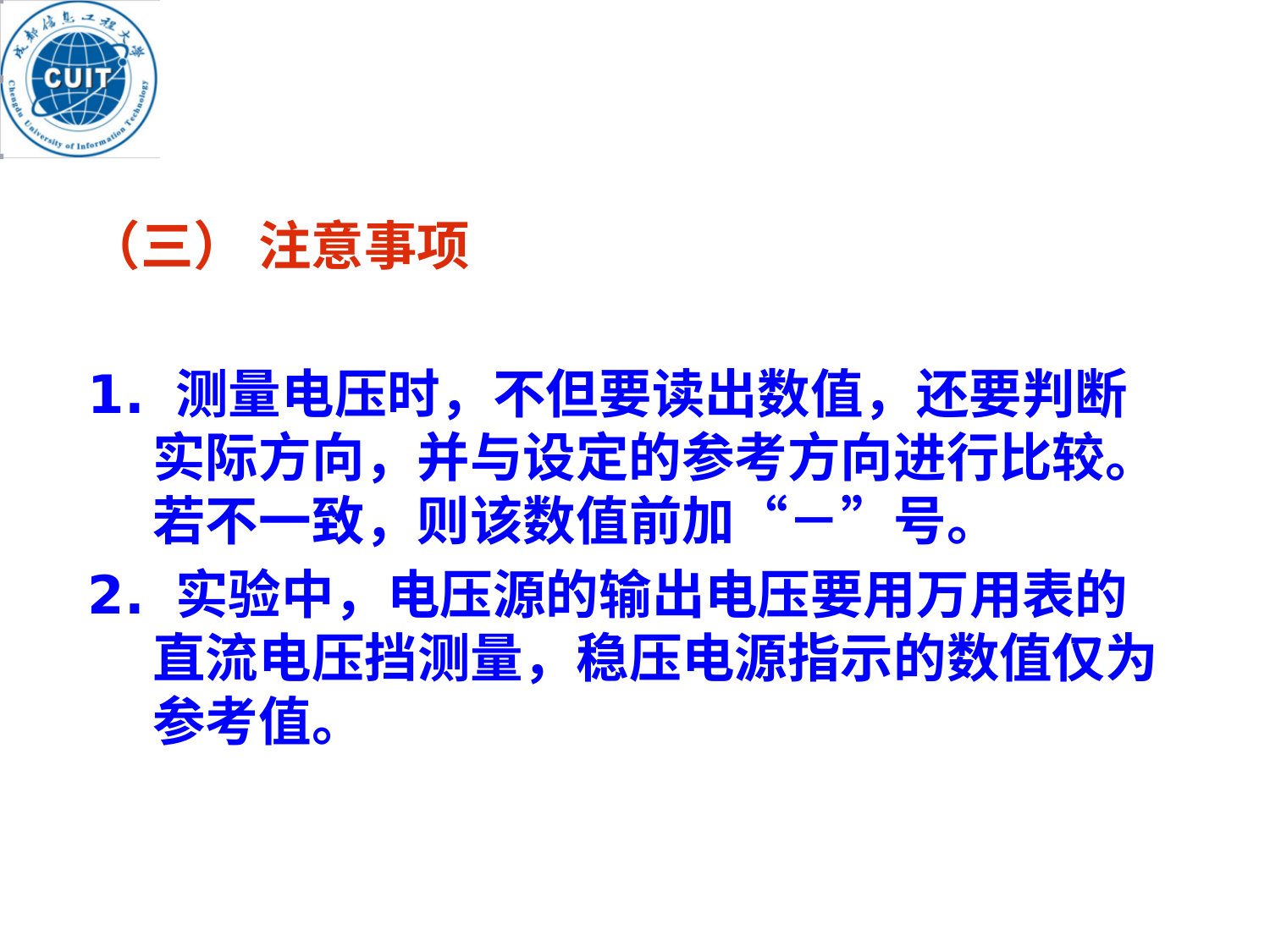

（三） 注意事项

1. 测量电压时，不但要读出数值，还要判断实际方向，并与设定的参考方向进行比较。若不一致，则该数值前加“－”号。
2. 实验中，电压源的输出电压要用万用表的直流电压挡测量，稳压电源指示的数值仅为参考值。